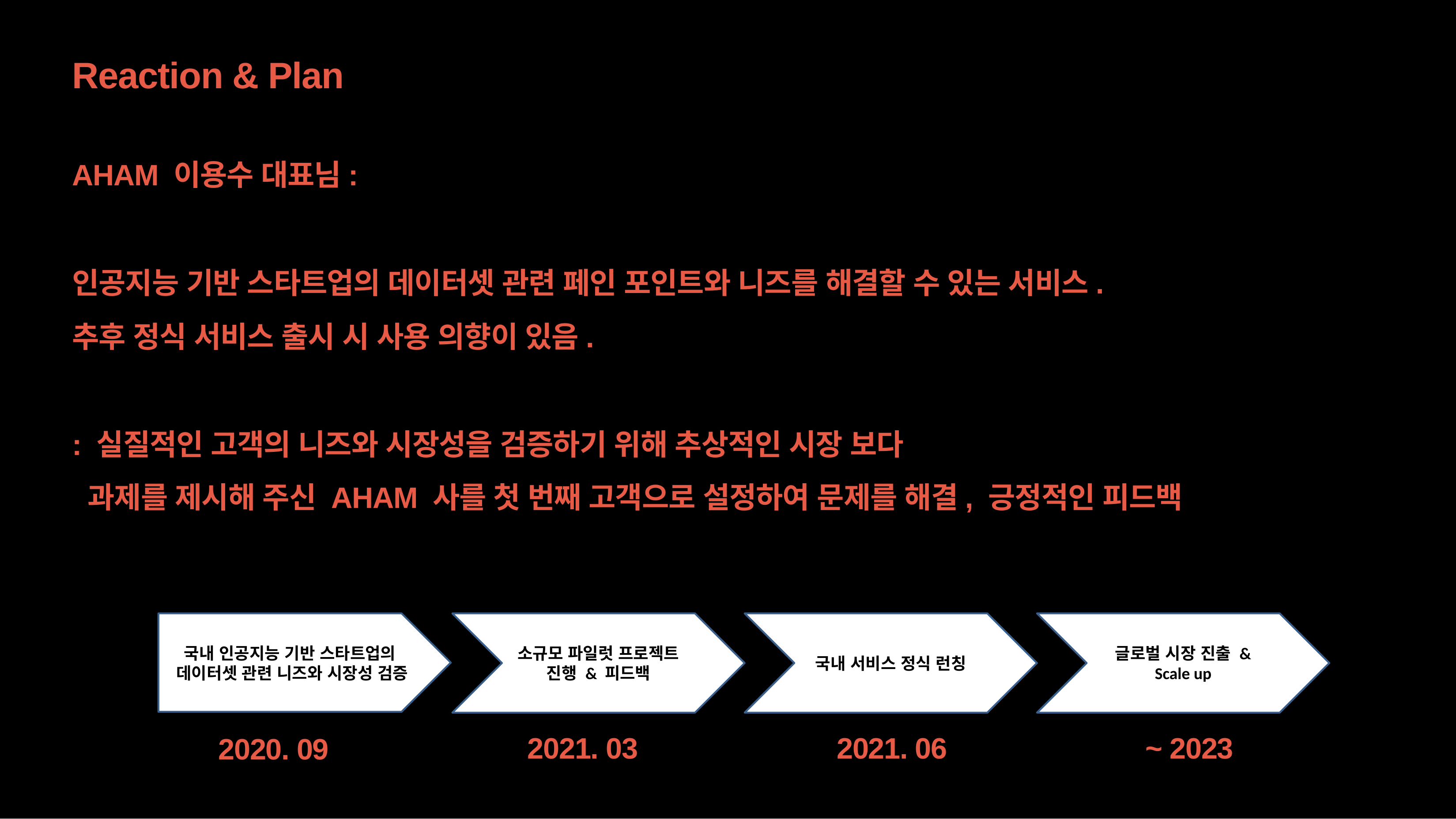

Reaction & Plan
AHAM 이용수 대표님:

인공지능 기반 스타트업의 데이터셋 관련 페인 포인트와 니즈를 해결할 수 있는 서비스.
추후 정식 서비스 출시 시 사용 의향이 있음.

: 실질적인 고객의 니즈와 시장성을 검증하기 위해 추상적인 시장 보다
  과제를 제시해 주신 AHAM 사를 첫 번째 고객으로 설정하여 문제를 해결, 긍정적인 피드백
국내 인공지능 기반 스타트업의
데이터셋 관련 니즈와 시장성 검증
소규모 파일럿 프로젝트 진행 & 피드백
국내 서비스 정식 런칭
글로벌 시장 진출 &
Scale up
2021. 06
~ 2023
2021. 03
2020. 09